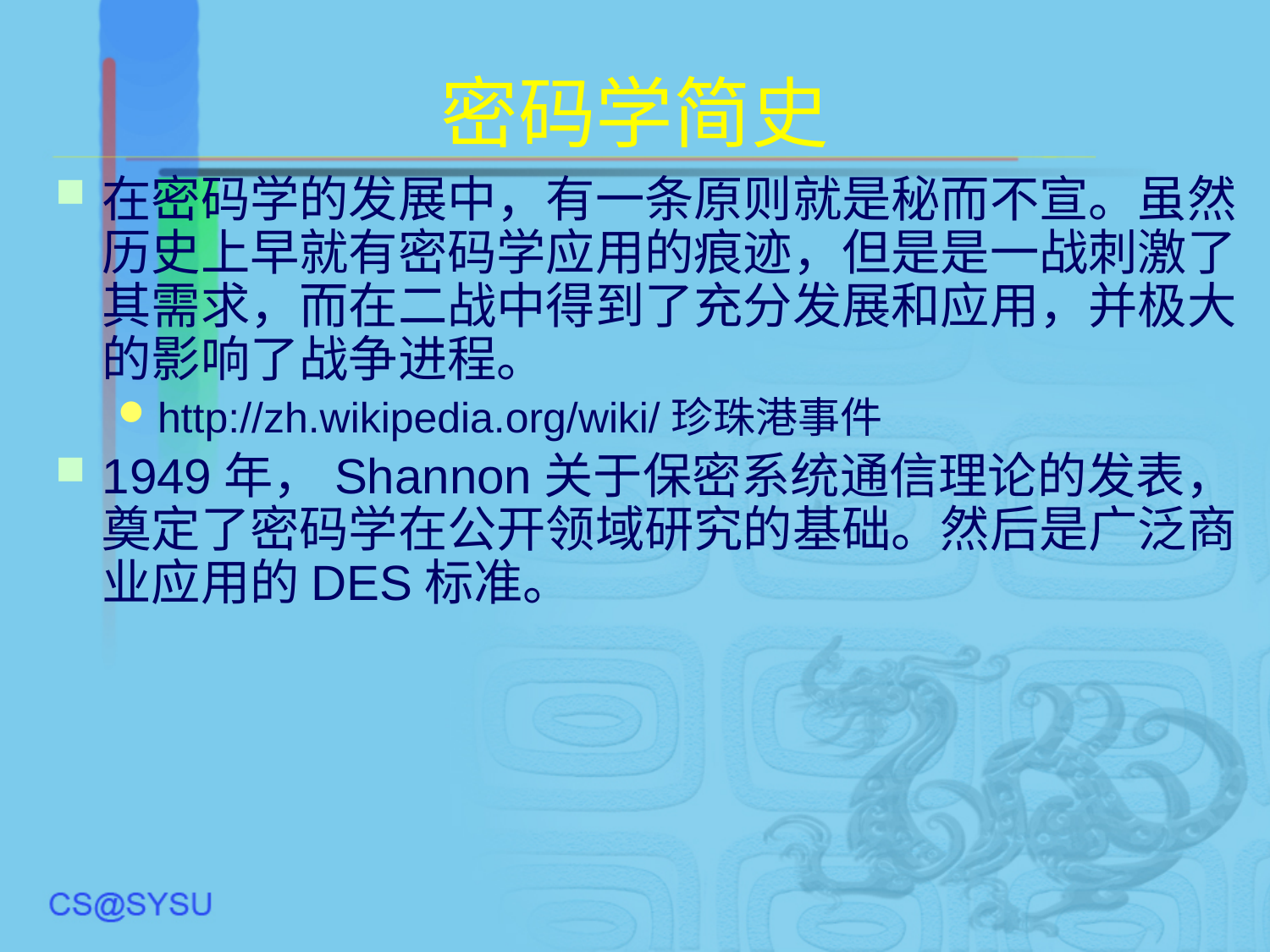

# 密码学简史
在密码学的发展中，有一条原则就是秘而不宣。虽然历史上早就有密码学应用的痕迹，但是是一战刺激了其需求，而在二战中得到了充分发展和应用，并极大的影响了战争进程。
http://zh.wikipedia.org/wiki/珍珠港事件
1949年，Shannon关于保密系统通信理论的发表，奠定了密码学在公开领域研究的基础。然后是广泛商业应用的DES标准。